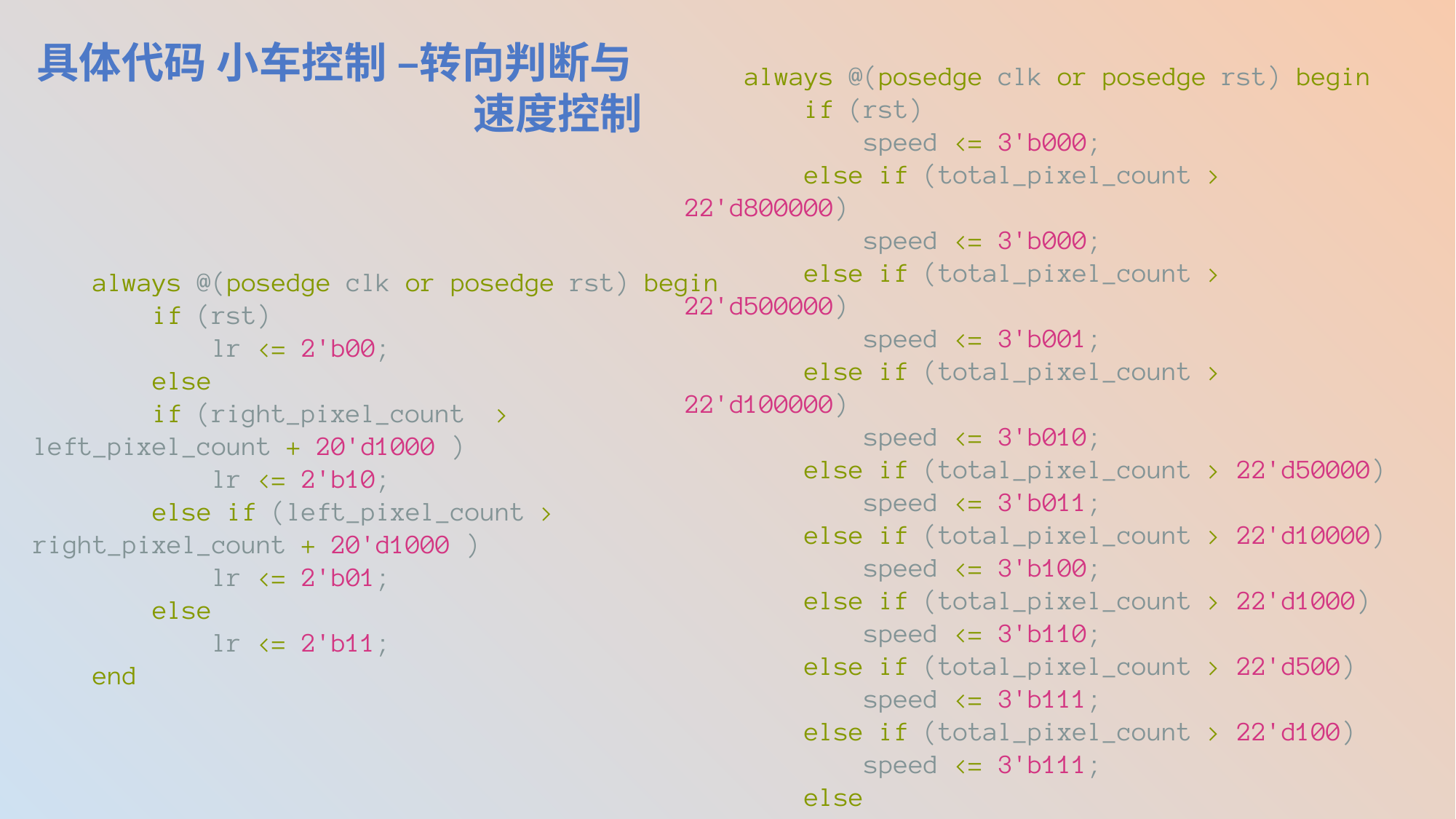

具体代码 小车控制 –转向判断与					速度控制
    always @(posedge clk or posedge rst) begin
        if (rst)
            speed <= 3'b000;
        else if (total_pixel_count > 22'd800000)
            speed <= 3'b000;
        else if (total_pixel_count > 22'd500000)
            speed <= 3'b001;
        else if (total_pixel_count > 22'd100000)
            speed <= 3'b010;
        else if (total_pixel_count > 22'd50000)
            speed <= 3'b011;
        else if (total_pixel_count > 22'd10000)
            speed <= 3'b100;
        else if (total_pixel_count > 22'd1000)
            speed <= 3'b110;
        else if (total_pixel_count > 22'd500)
            speed <= 3'b111;
        else if (total_pixel_count > 22'd100)
            speed <= 3'b111;
        else
            speed <= 3'b000;
    end
    always @(posedge clk or posedge rst) begin
        if (rst)
            lr <= 2'b00;
        else
        if (right_pixel_count  > 		left_pixel_count + 20'd1000 )
            lr <= 2'b10;
        else if (left_pixel_count > 	right_pixel_count + 20'd1000 )
            lr <= 2'b01;
        else
            lr <= 2'b11;
    end